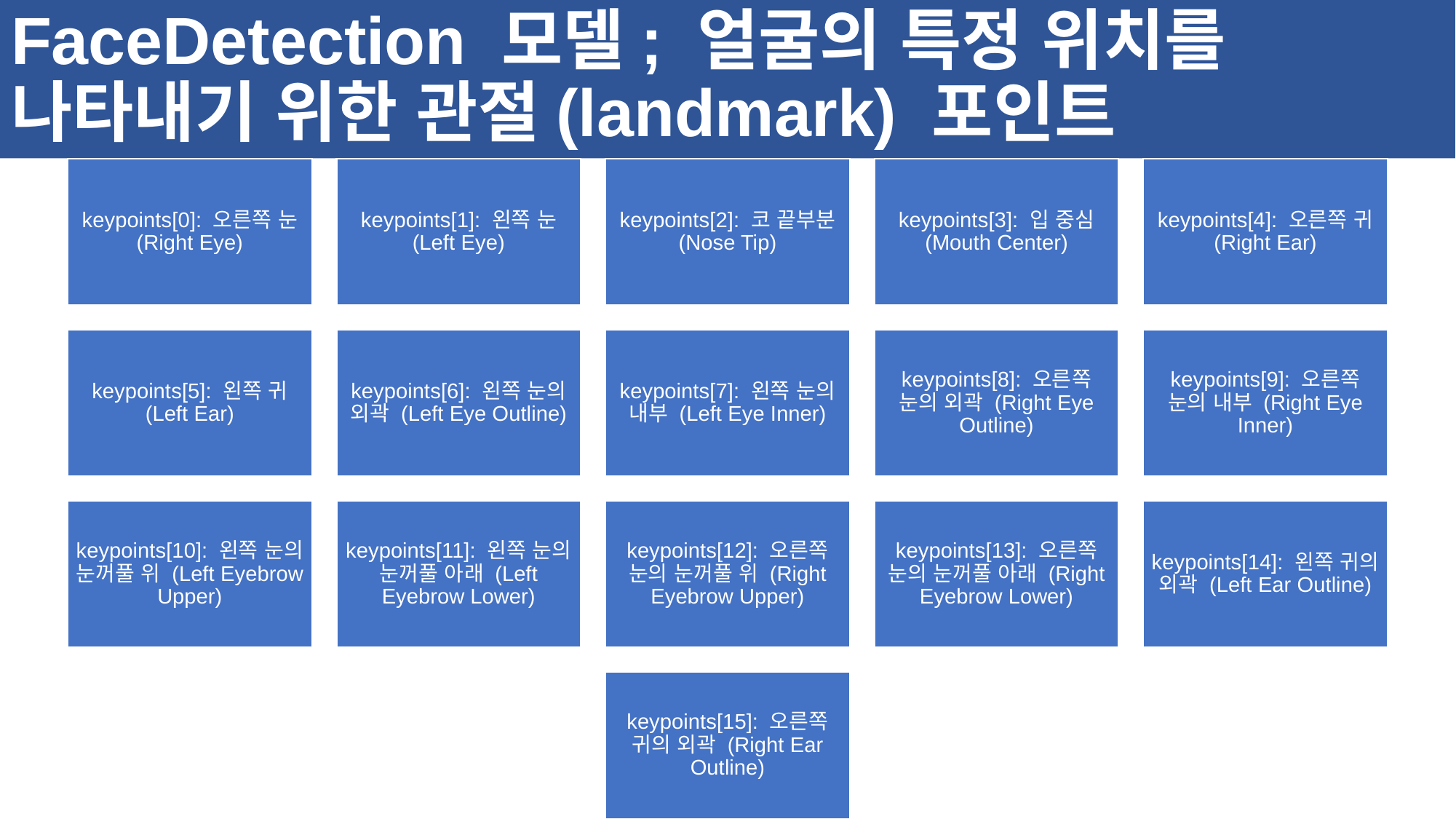

# FaceDetection 모델; 얼굴의 특정 위치를 나타내기 위한 관절(landmark) 포인트
keypoints[0]: 오른쪽 눈 (Right Eye)
keypoints[1]: 왼쪽 눈 (Left Eye)
keypoints[2]: 코 끝부분 (Nose Tip)
keypoints[3]: 입 중심 (Mouth Center)
keypoints[4]: 오른쪽 귀 (Right Ear)
keypoints[5]: 왼쪽 귀 (Left Ear)
keypoints[6]: 왼쪽 눈의 외곽 (Left Eye Outline)
keypoints[7]: 왼쪽 눈의 내부 (Left Eye Inner)
keypoints[8]: 오른쪽 눈의 외곽 (Right Eye Outline)
keypoints[9]: 오른쪽 눈의 내부 (Right Eye Inner)
keypoints[10]: 왼쪽 눈의 눈꺼풀 위 (Left Eyebrow Upper)
keypoints[11]: 왼쪽 눈의 눈꺼풀 아래 (Left Eyebrow Lower)
keypoints[12]: 오른쪽 눈의 눈꺼풀 위 (Right Eyebrow Upper)
keypoints[13]: 오른쪽 눈의 눈꺼풀 아래 (Right Eyebrow Lower)
keypoints[14]: 왼쪽 귀의 외곽 (Left Ear Outline)
keypoints[15]: 오른쪽 귀의 외곽 (Right Ear Outline)